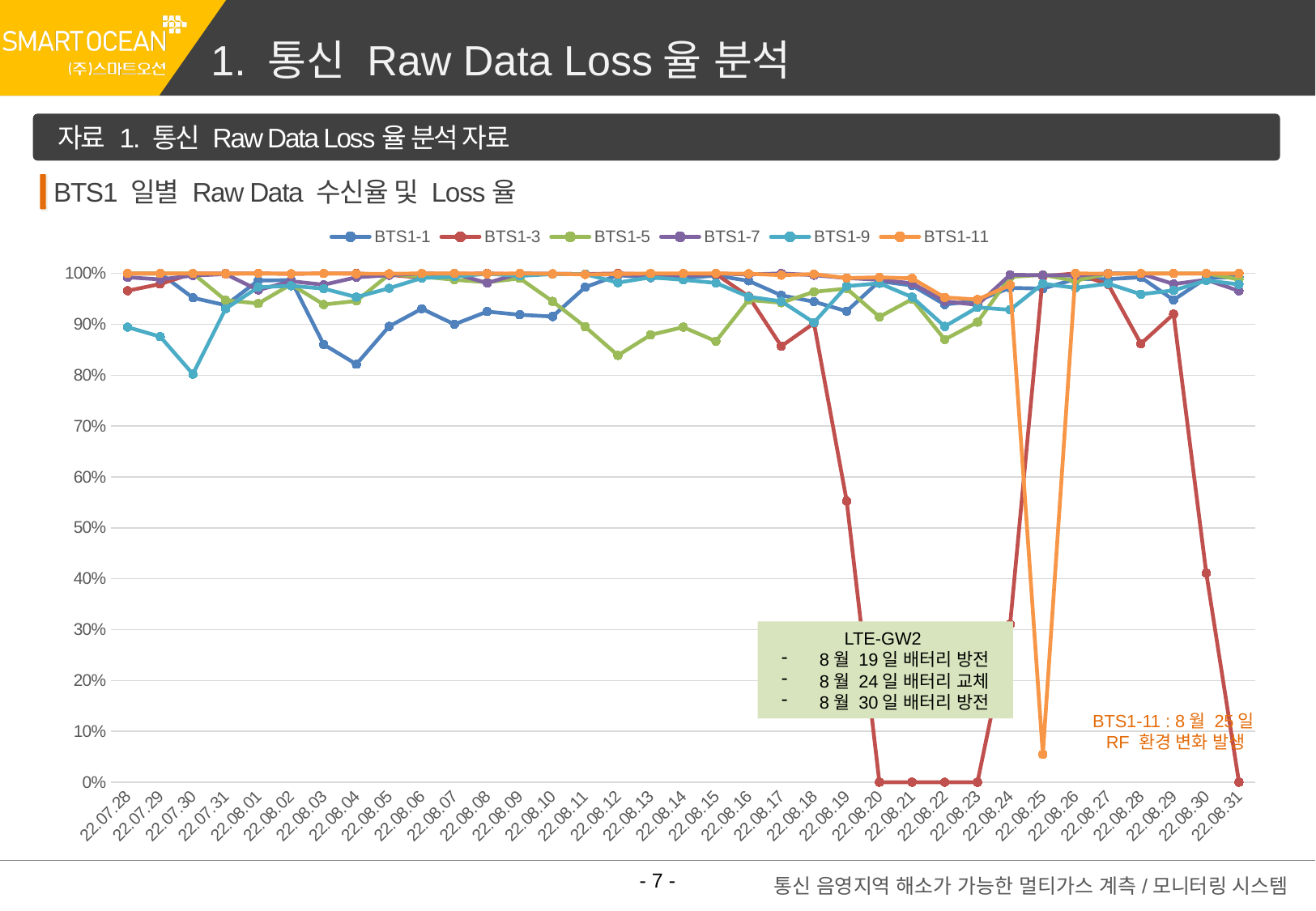

1. 통신 Raw Data Loss율 분석
자료 1. 통신 Raw Data Loss율 분석 자료
BTS1 일별 Raw Data 수신율 및 Loss율

### Chart

| Category | BTS1-1 | BTS1-3 | BTS1-5 | BTS1-7 | BTS1-9 | BTS1-11 |
|---|---|---|---|---|---|---|
| 22.07.28 | 100.0 | 96.59722222222221 | 100.0 | 99.23611111111111 | 89.44444444444444 | 100.0 |
| 22.07.29 | 100.0 | 97.91666666666666 | 100.0 | 98.81944444444444 | 87.56944444444444 | 100.0 |
| 22.07.30 | 95.20833333333333 | 100.0 | 100.0 | 99.58333333333333 | 80.20833333333333 | 100.0 |
| 22.07.31 | 93.75 | 100.0 | 94.72222222222221 | 99.86111111111111 | 93.05555555555556 | 99.93055555555556 |
| 22.08.01 | 98.61111111111111 | 100.0 | 94.09722222222221 | 96.73611111111111 | 97.29166666666666 | 100.0 |
| 22.08.02 | 98.68055555555556 | 99.93055555555556 | 97.84722222222221 | 98.47222222222221 | 97.56944444444444 | 99.93055555555556 |
| 22.08.03 | 86.04166666666667 | 100.0 | 93.88888888888889 | 97.77777777777777 | 97.01388888888889 | 100.0 |
| 22.08.04 | 82.15277777777777 | 100.0 | 94.58333333333333 | 99.23611111111111 | 95.34722222222221 | 99.93055555555556 |
| 22.08.05 | 89.58333333333333 | 99.72222222222221 | 99.79166666666666 | 99.65277777777777 | 97.08333333333333 | 99.93055555555556 |
| 22.08.06 | 93.05555555555556 | 99.16666666666666 | 99.375 | 100.0 | 99.09722222222221 | 100.0 |
| 22.08.07 | 90.0 | 99.93055555555556 | 98.75 | 99.93055555555556 | 99.375 | 100.0 |
| 22.08.08 | 92.5 | 100.0 | 98.26388888888889 | 98.125 | 99.93055555555556 | 99.93055555555556 |
| 22.08.09 | 91.875 | 99.86111111111111 | 99.02777777777777 | 100.0 | 99.51388888888889 | 100.0 |
| 22.08.10 | 91.52777777777777 | 99.93055555555556 | 94.51388888888889 | 99.93055555555556 | 99.86111111111111 | 99.93055555555556 |
| 22.08.11 | 97.29166666666666 | 99.86111111111111 | 89.51388888888889 | 99.86111111111111 | 99.86111111111111 | 99.79166666666666 |
| 22.08.12 | 99.65277777777777 | 100.0 | 83.88888888888889 | 99.79166666666666 | 98.19444444444444 | 99.86111111111111 |
| 22.08.13 | 99.16666666666666 | 99.86111111111111 | 87.91666666666667 | 99.65277777777777 | 99.23611111111111 | 100.0 |
| 22.08.14 | 99.09722222222221 | 99.65277777777777 | 89.44444444444444 | 99.58333333333333 | 98.75 | 100.0 |
| 22.08.15 | 99.58333333333333 | 99.86111111111111 | 86.66666666666667 | 100.0 | 98.125 | 100.0 |
| 22.08.16 | 98.54166666666666 | 95.48611111111111 | 94.79166666666667 | 99.79166666666666 | 95.41666666666667 | 99.93055555555556 |
| 22.08.17 | 95.69444444444444 | 85.69444444444444 | 94.23611111111111 | 100.0 | 94.51388888888889 | 99.65277777777777 |
| 22.08.18 | 94.44444444444444 | 90.20833333333333 | 96.38888888888889 | 99.65277777777777 | 90.34722222222221 | 99.86111111111111 |
| 22.08.19 | 92.56944444444444 | 55.27777777777778 | 97.01388888888889 | 99.09722222222221 | 97.5 | 99.09722222222221 |
| 22.08.20 | 98.47222222222221 | 0.0 | 91.45833333333333 | 98.75 | 98.05555555555556 | 99.23611111111111 |
| 22.08.21 | 97.63888888888889 | 0.0 | 94.93055555555556 | 98.05555555555556 | 95.34722222222221 | 99.02777777777777 |
| 22.08.22 | 93.88888888888889 | 0.0 | 87.01388888888889 | 94.51388888888889 | 89.58333333333333 | 95.27777777777777 |
| 22.08.23 | 94.65277777777777 | 0.0 | 90.41666666666667 | 93.81944444444444 | 93.33333333333333 | 94.86111111111111 |
| 22.08.24 | 97.15277777777777 | 31.041666666666664 | 99.30555555555556 | 99.72222222222221 | 92.84722222222221 | 97.70833333333333 |
| 22.08.25 | 97.01388888888889 | 99.44444444444444 | 99.72222222222221 | 99.65277777777777 | 97.98611111111111 | 5.486111111111111 |
| 22.08.26 | 98.88888888888889 | 100.0 | 98.54166666666666 | 99.58333333333333 | 97.15277777777777 | 100.0 |
| 22.08.27 | 98.88888888888889 | 97.84722222222221 | 100.0 | 100.0 | 97.98611111111111 | 99.93055555555556 |
| 22.08.28 | 99.23611111111111 | 86.18055555555556 | 100.0 | 99.93055555555556 | 95.90277777777777 | 100.0 |
| 22.08.29 | 94.79166666666667 | 92.01388888888889 | 100.0 | 97.91666666666666 | 96.66666666666666 | 100.0 |
| 22.08.30 | 99.09722222222221 | 41.11111111111111 | 100.0 | 98.75 | 98.61111111111111 | 100.0 |
| 22.08.31 | 99.31372549019609 | 0.0 | 98.82352941176471 | 96.5686274509804 | 97.84313725490196 | 100.0 |
LTE-GW2
8월 19일 배터리 방전
8월 24일 배터리 교체
8월 30일 배터리 방전
BTS1-11 : 8월 25일
RF 환경 변화 발생